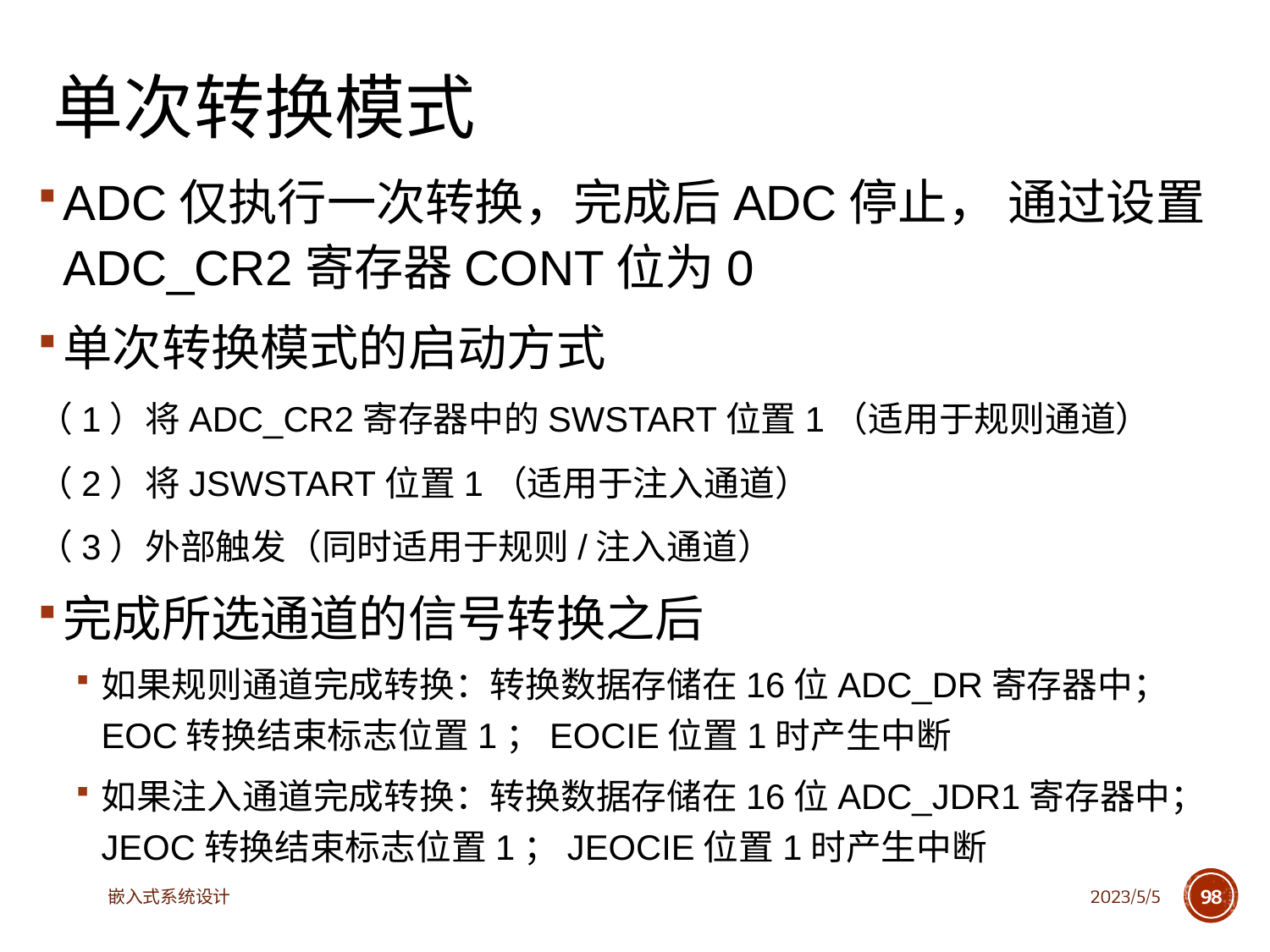

# 单次转换模式
ADC仅执行一次转换，完成后ADC停止， 通过设置ADC_CR2寄存器CONT位为0
单次转换模式的启动方式
（1）将ADC_CR2寄存器中的SWSTART位置1（适用于规则通道）
（2）将JSWSTART位置1（适用于注入通道）
（3）外部触发（同时适用于规则/注入通道）
完成所选通道的信号转换之后
如果规则通道完成转换：转换数据存储在16位ADC_DR寄存器中；EOC转换结束标志位置1；EOCIE位置1时产生中断
如果注入通道完成转换：转换数据存储在16位ADC_JDR1寄存器中；JEOC转换结束标志位置1；JEOCIE位置1时产生中断
嵌入式系统设计
2023/5/5
98